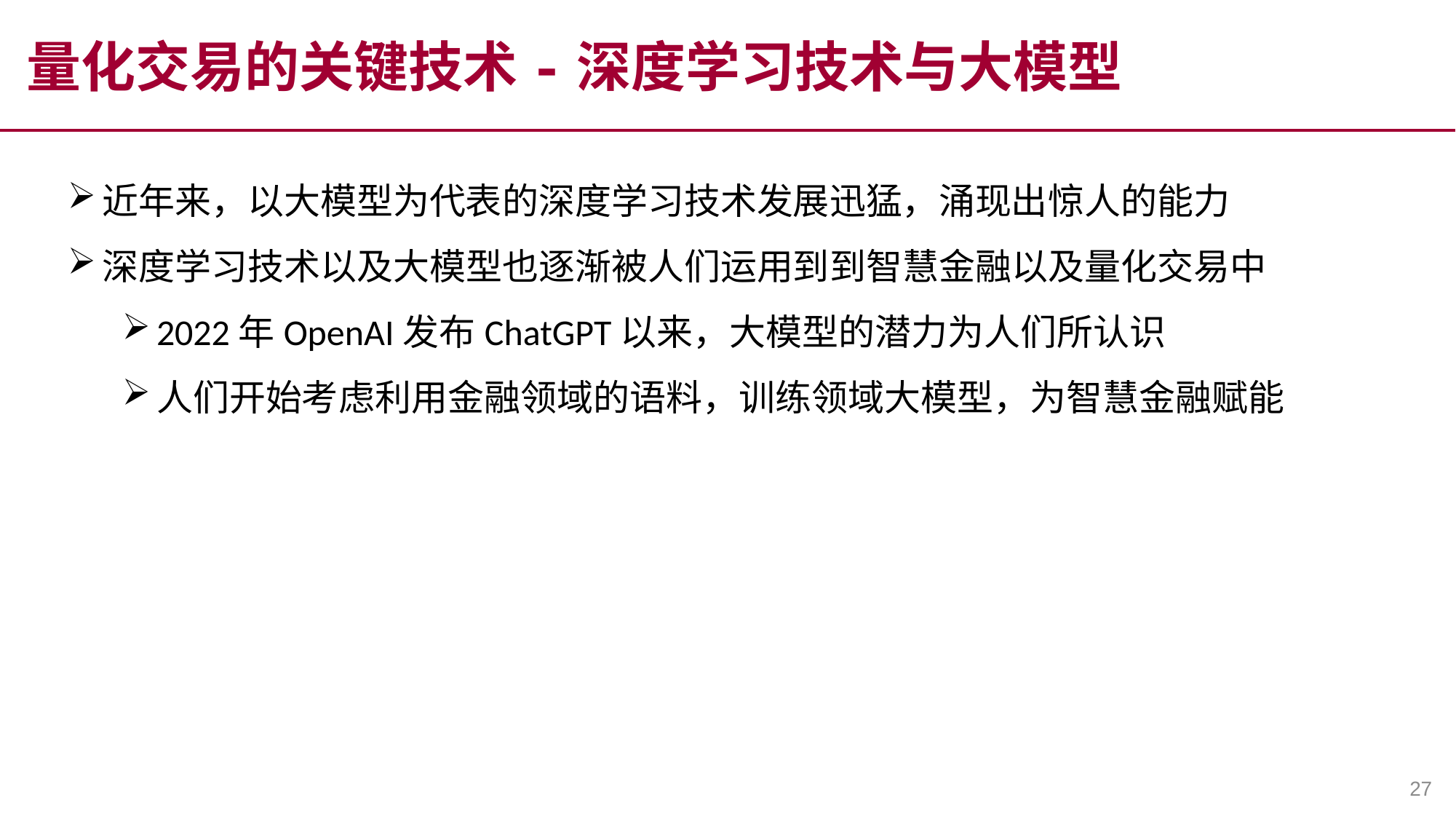

量化交易的关键技术-深度学习技术与大模型
近年来，以大模型为代表的深度学习技术发展迅猛，涌现出惊人的能力
深度学习技术以及大模型也逐渐被人们运用到到智慧金融以及量化交易中
2022年OpenAI发布ChatGPT以来，大模型的潜力为人们所认识
人们开始考虑利用金融领域的语料，训练领域大模型，为智慧金融赋能

27